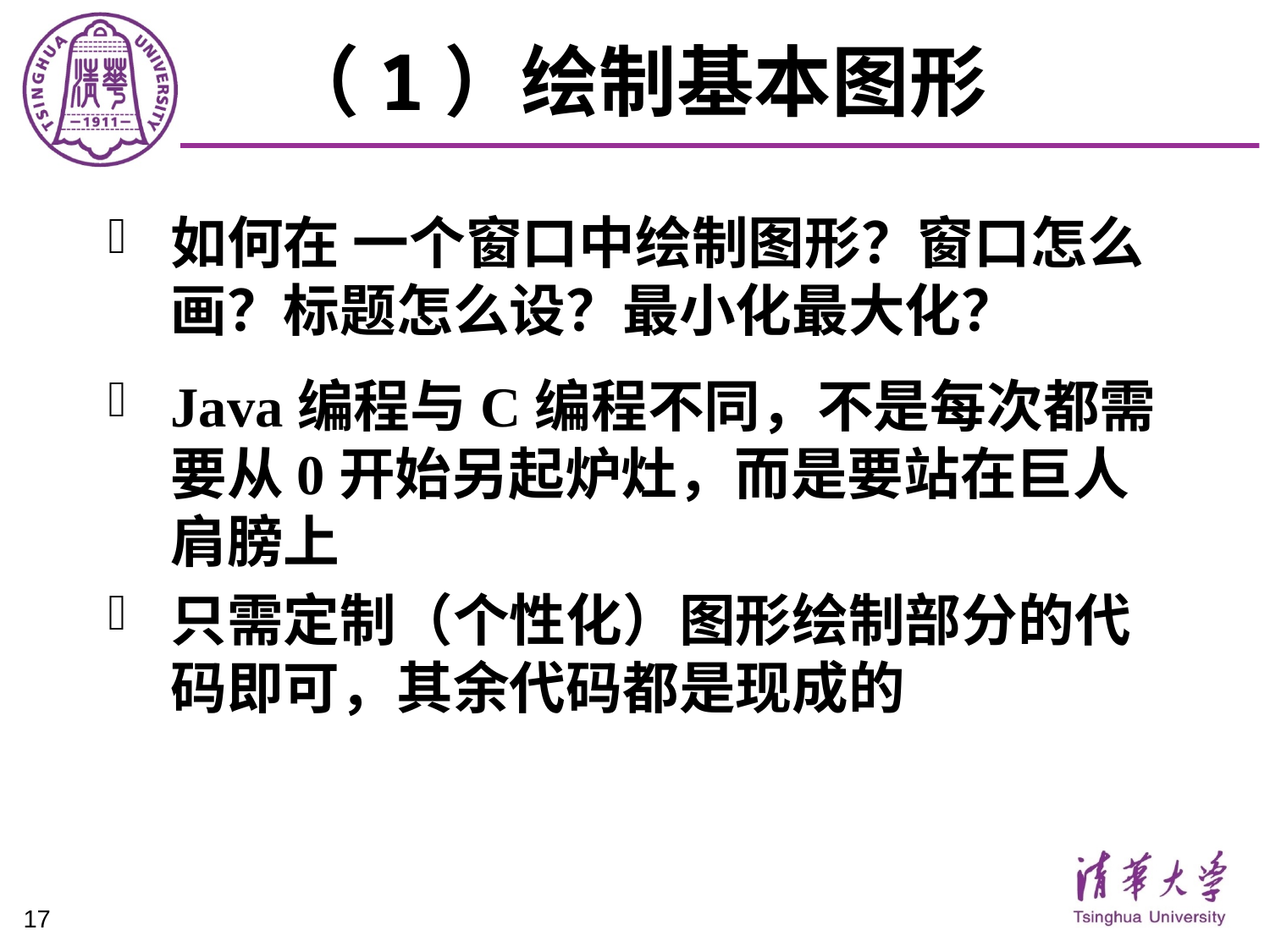

# （1）绘制基本图形
如何在 一个窗口中绘制图形？窗口怎么画？标题怎么设？最小化最大化？
Java编程与C编程不同，不是每次都需要从0开始另起炉灶，而是要站在巨人肩膀上
只需定制（个性化）图形绘制部分的代码即可，其余代码都是现成的
17